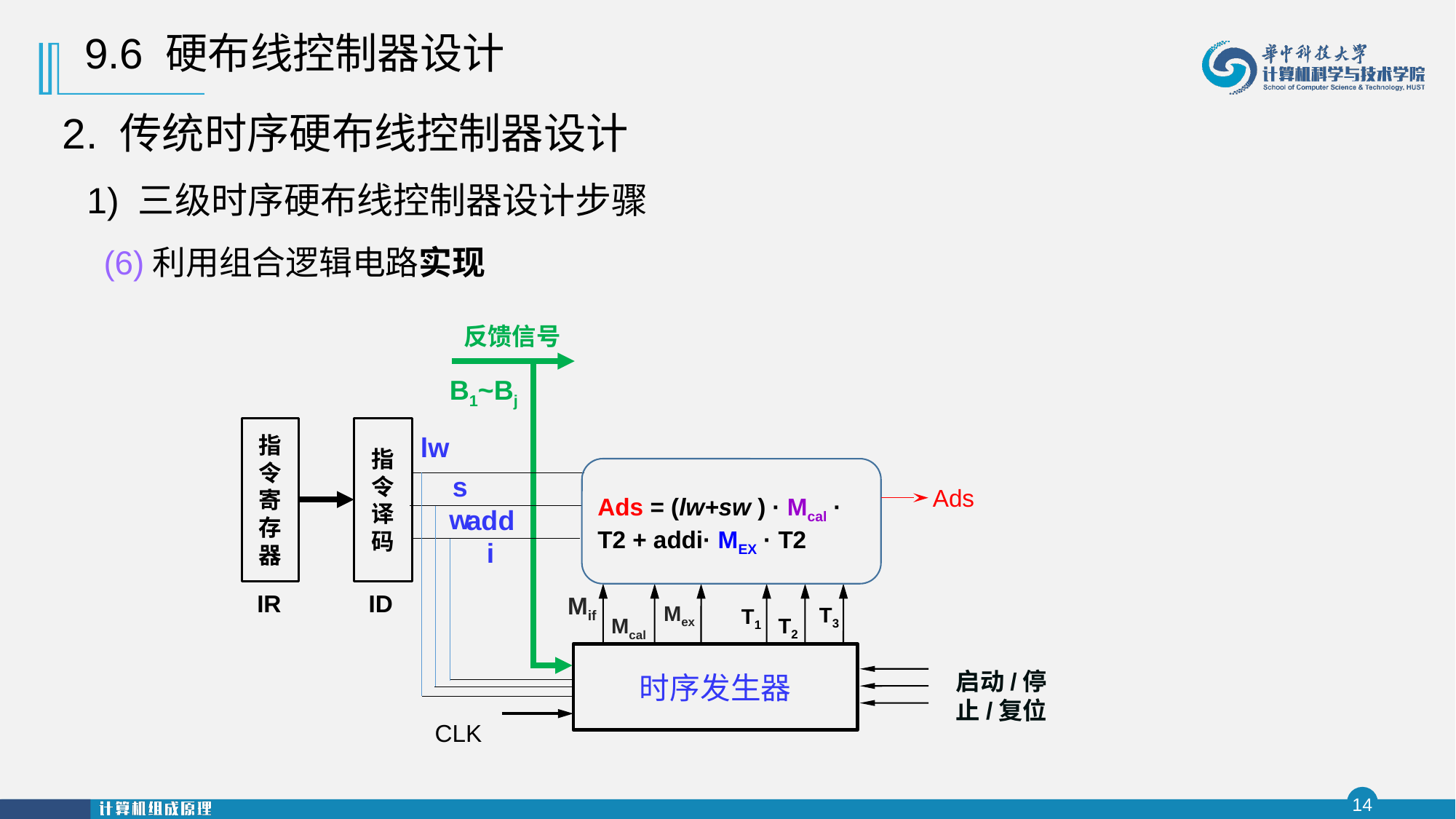

9.6 硬布线控制器设计
2. 传统时序硬布线控制器设计
1) 三级时序硬布线控制器设计步骤
(6)利用组合逻辑电路实现
反馈信号
B1~Bj
指令
译码
指令寄存器
lw

sw
Ads
Ads = (lw+sw ) · Mcal · T2 + addi· MEX · T2
addi
IR
ID

Mif
T1
Mex
T3
T2
Mcal
时序发生器
启动/停止/复位

CLK